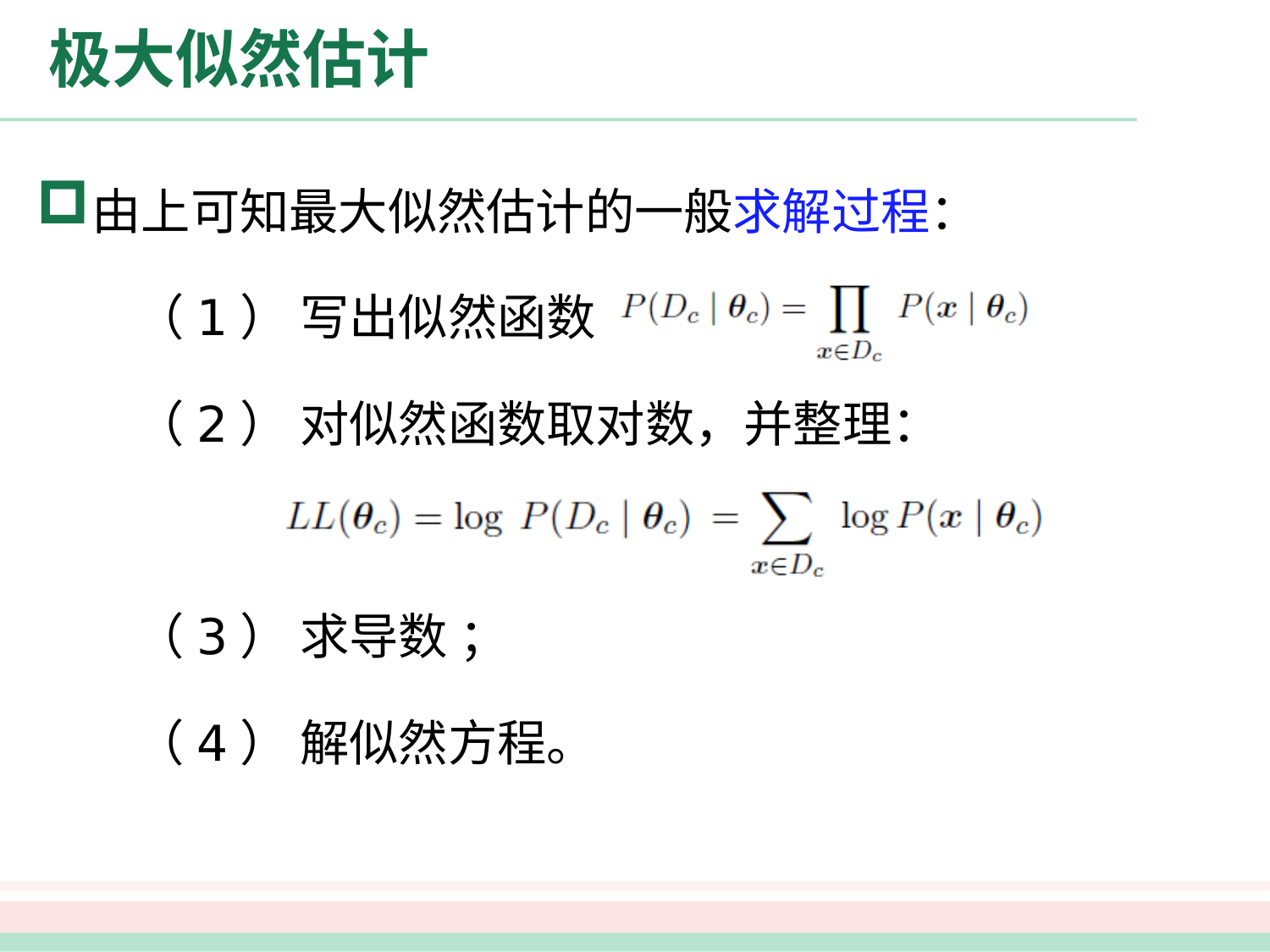

# 极大似然估计
由上可知最大似然估计的一般求解过程：
　　（1） 写出似然函数                           ；
　　（2） 对似然函数取对数，并整理：

　　（3） 求导数 ；
　　（4） 解似然方程。